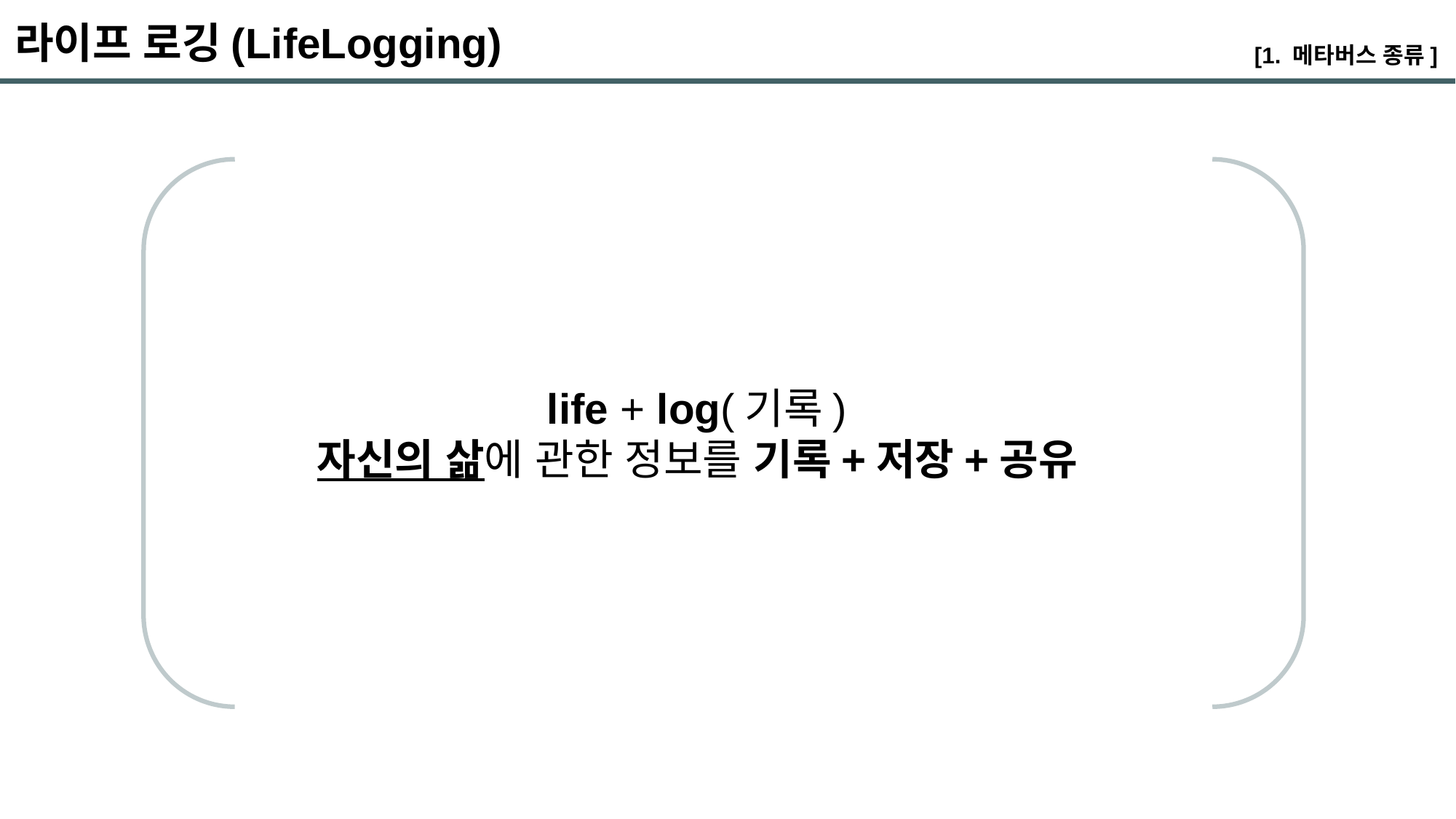

라이프 로깅(LifeLogging)
[1. 메타버스 종류]

life + log(기록)
자신의 삶에 관한 정보를 기록+저장+공유